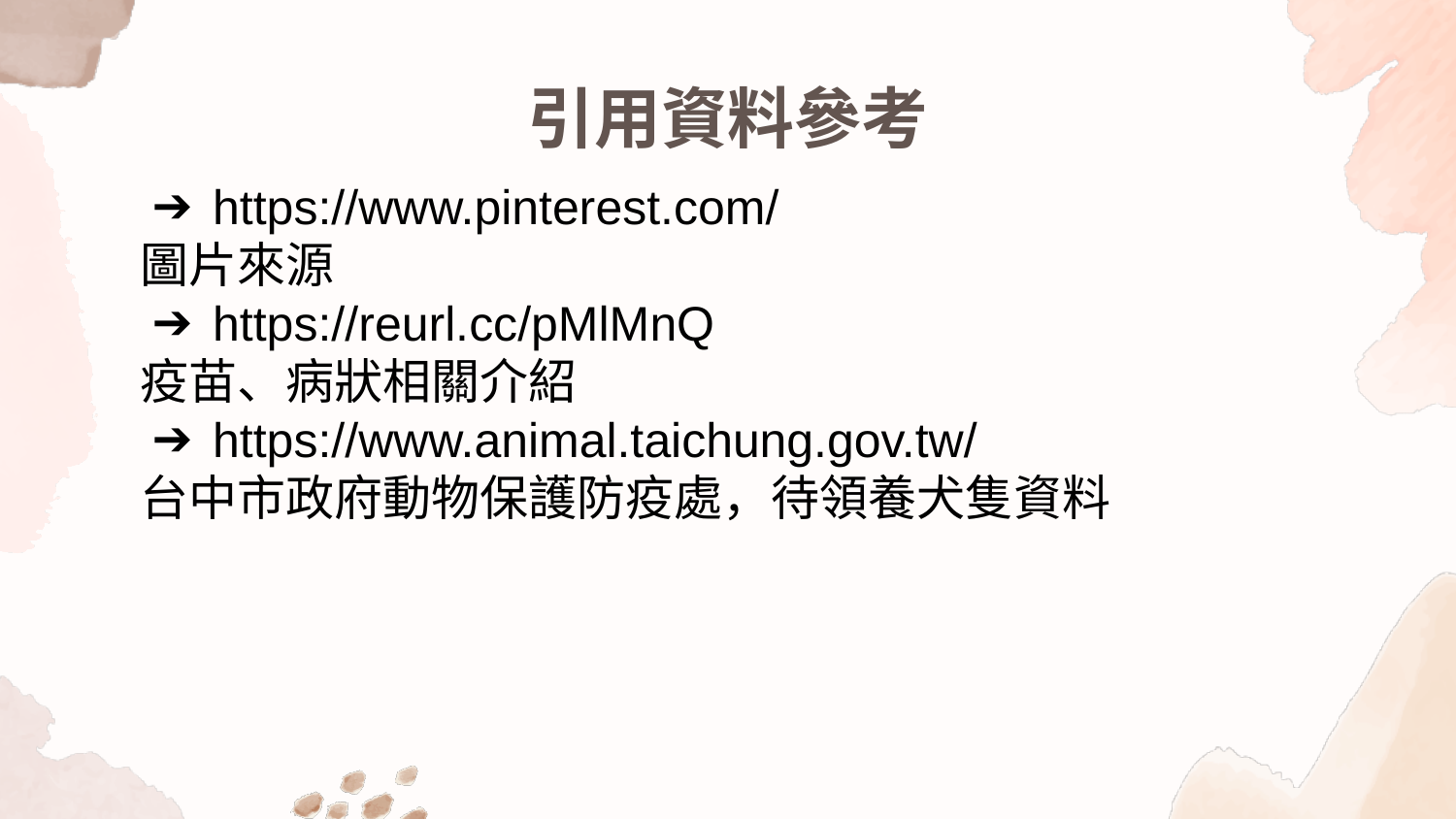

# 引用資料參考
https://www.pinterest.com/
圖片來源
https://reurl.cc/pMlMnQ
疫苗、病狀相關介紹
https://www.animal.taichung.gov.tw/
台中市政府動物保護防疫處，待領養犬隻資料